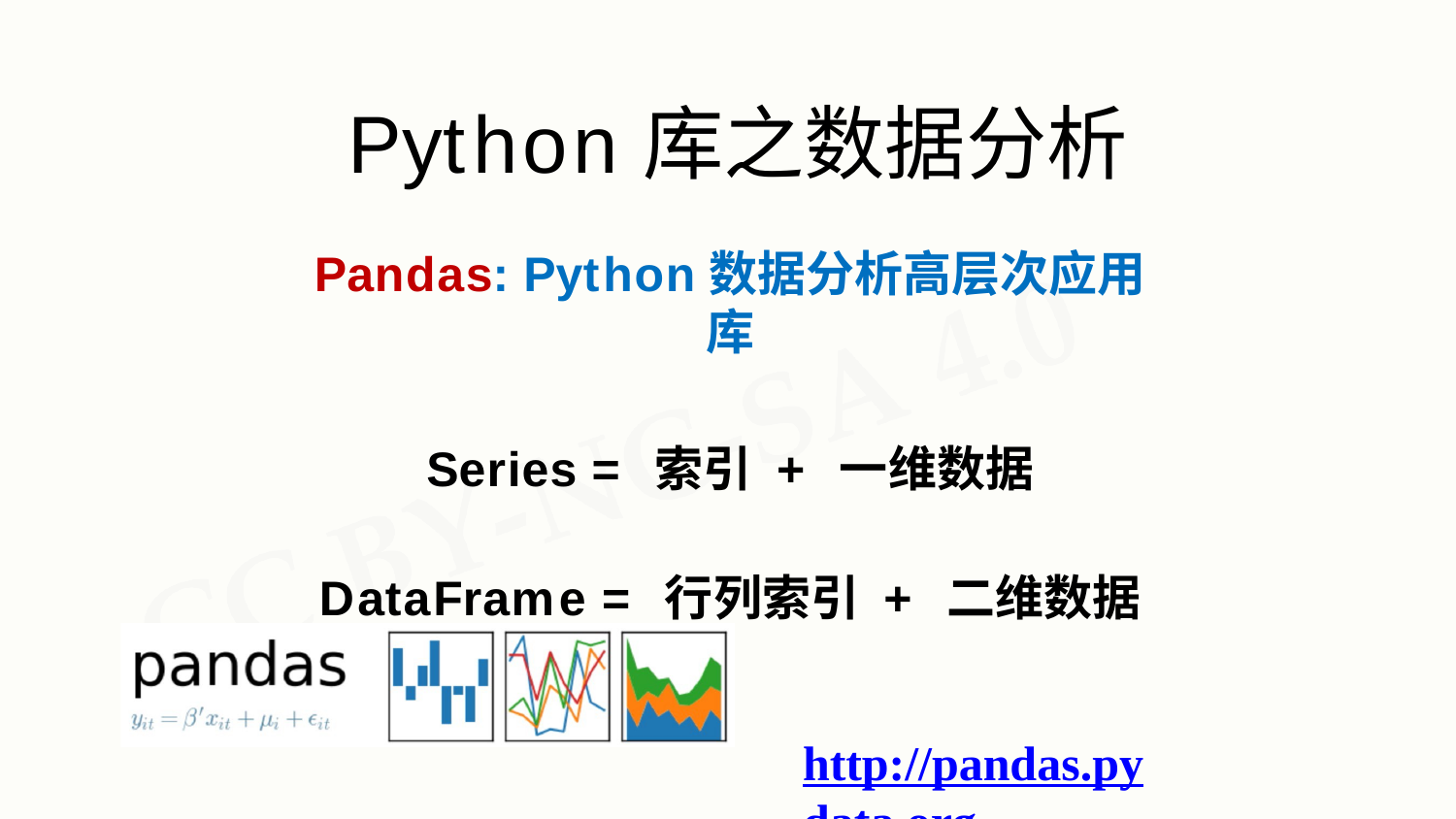

# Python库之数据分析
Pandas: Python数据分析高层次应用库

Series = 索引 + 一维数据

DataFrame = 行列索引 + 二维数据

http://pandas.pydata.org